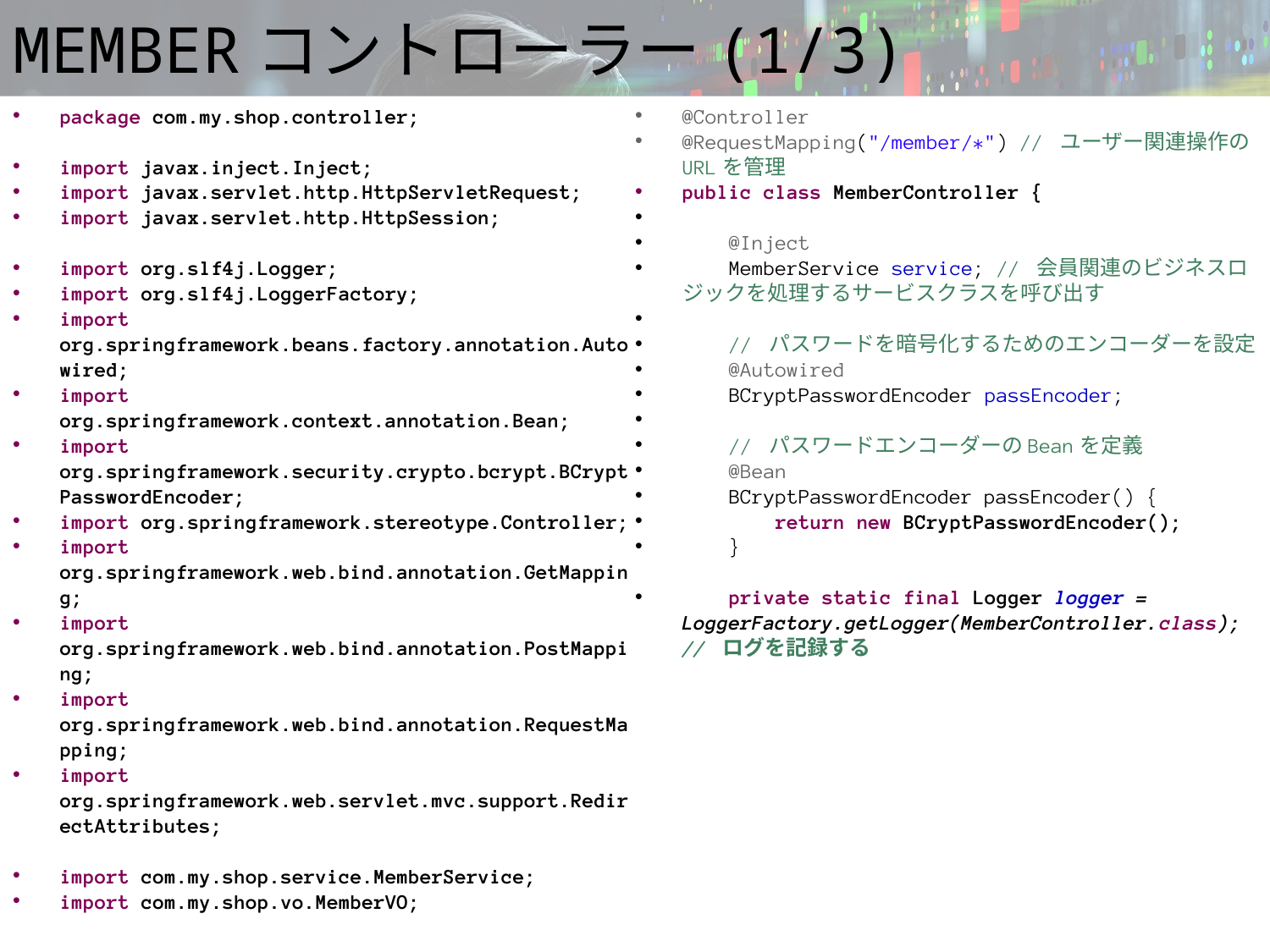

# MEMBERコントローラー(1/3)
package com.my.shop.controller;

import javax.inject.Inject;
import javax.servlet.http.HttpServletRequest;
import javax.servlet.http.HttpSession;

import org.slf4j.Logger;
import org.slf4j.LoggerFactory;
import org.springframework.beans.factory.annotation.Autowired;
import org.springframework.context.annotation.Bean;
import org.springframework.security.crypto.bcrypt.BCryptPasswordEncoder;
import org.springframework.stereotype.Controller;
import org.springframework.web.bind.annotation.GetMapping;
import org.springframework.web.bind.annotation.PostMapping;
import org.springframework.web.bind.annotation.RequestMapping;
import org.springframework.web.servlet.mvc.support.RedirectAttributes;

import com.my.shop.service.MemberService;
import com.my.shop.vo.MemberVO;

@Controller
@RequestMapping("/member/*") // ユーザー関連操作のURLを管理
public class MemberController {

    @Inject
    MemberService service; // 会員関連のビジネスロジックを処理するサービスクラスを呼び出す

    // パスワードを暗号化するためのエンコーダーを設定
    @Autowired
    BCryptPasswordEncoder passEncoder;

    // パスワードエンコーダーのBeanを定義
    @Bean
    BCryptPasswordEncoder passEncoder() {
        return new BCryptPasswordEncoder();
    }

    private static final Logger logger = LoggerFactory.getLogger(MemberController.class); // ログを記録する